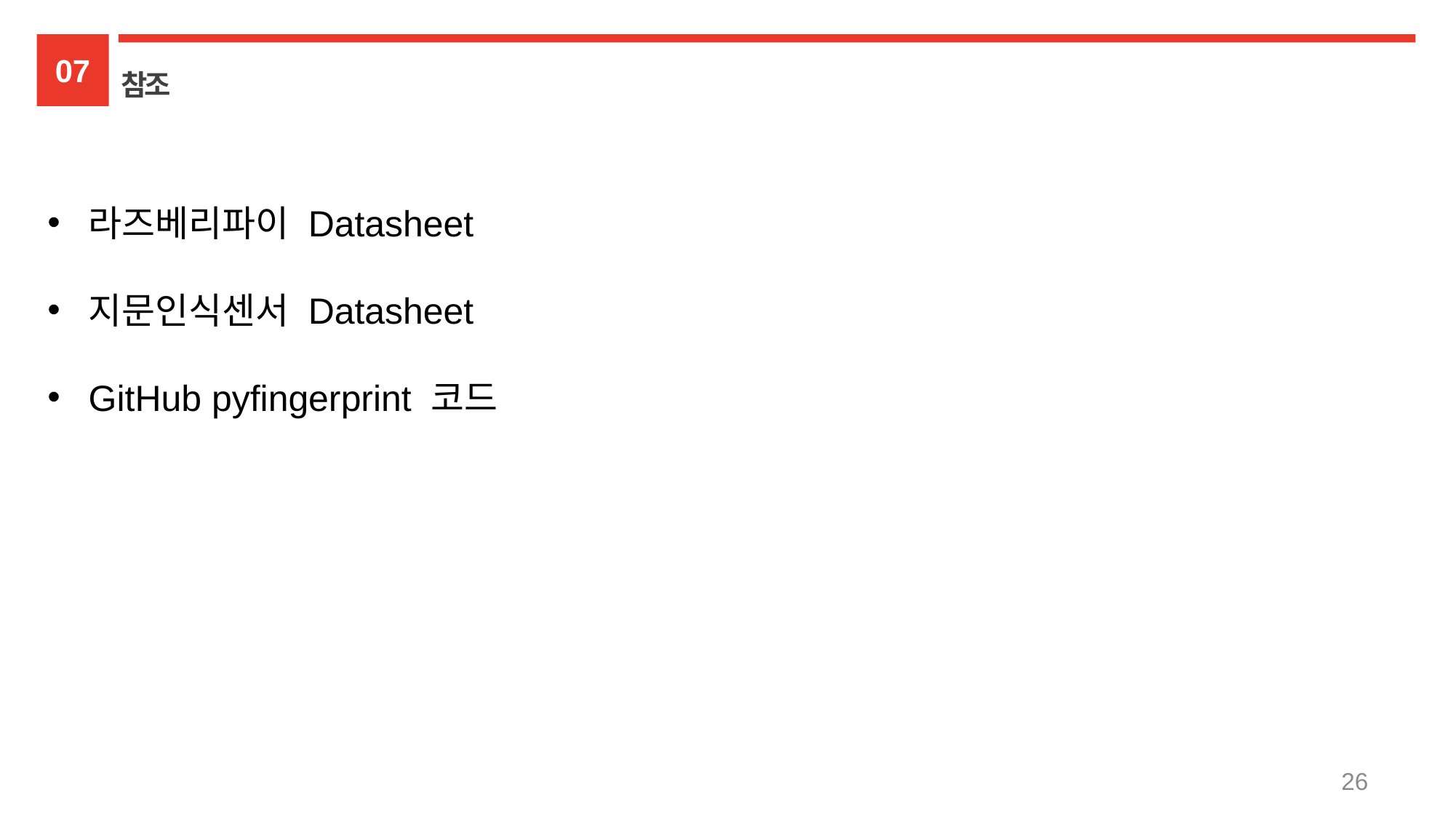

07
참조
라즈베리파이 Datasheet
지문인식센서 Datasheet
GitHub pyfingerprint 코드

26